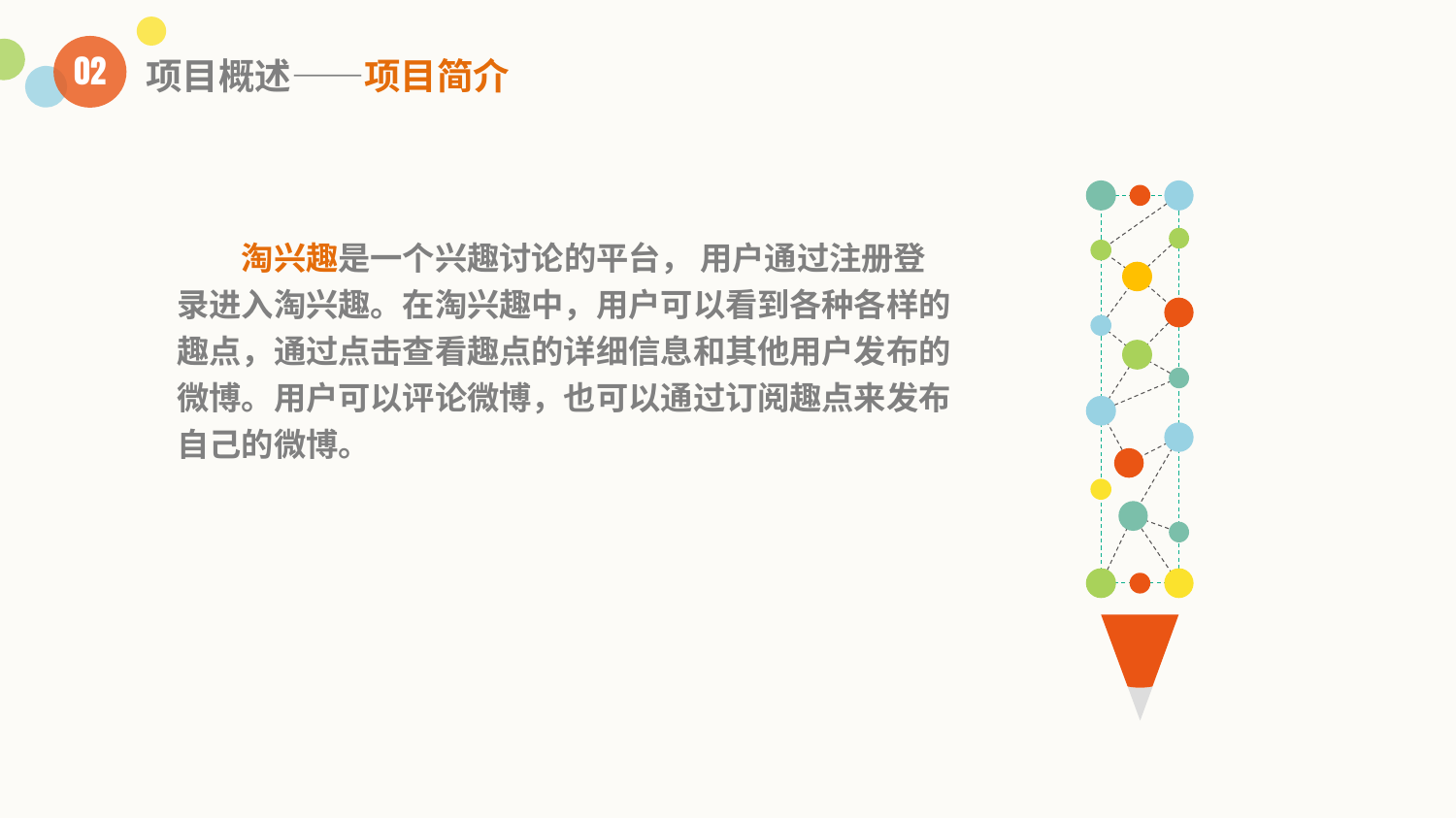

02
项目概述——项目简介

　　淘兴趣是一个兴趣讨论的平台， 用户通过注册登录进入淘兴趣。在淘兴趣中，用户可以看到各种各样的趣点，通过点击查看趣点的详细信息和其他用户发布的微博。用户可以评论微博，也可以通过订阅趣点来发布自己的微博。